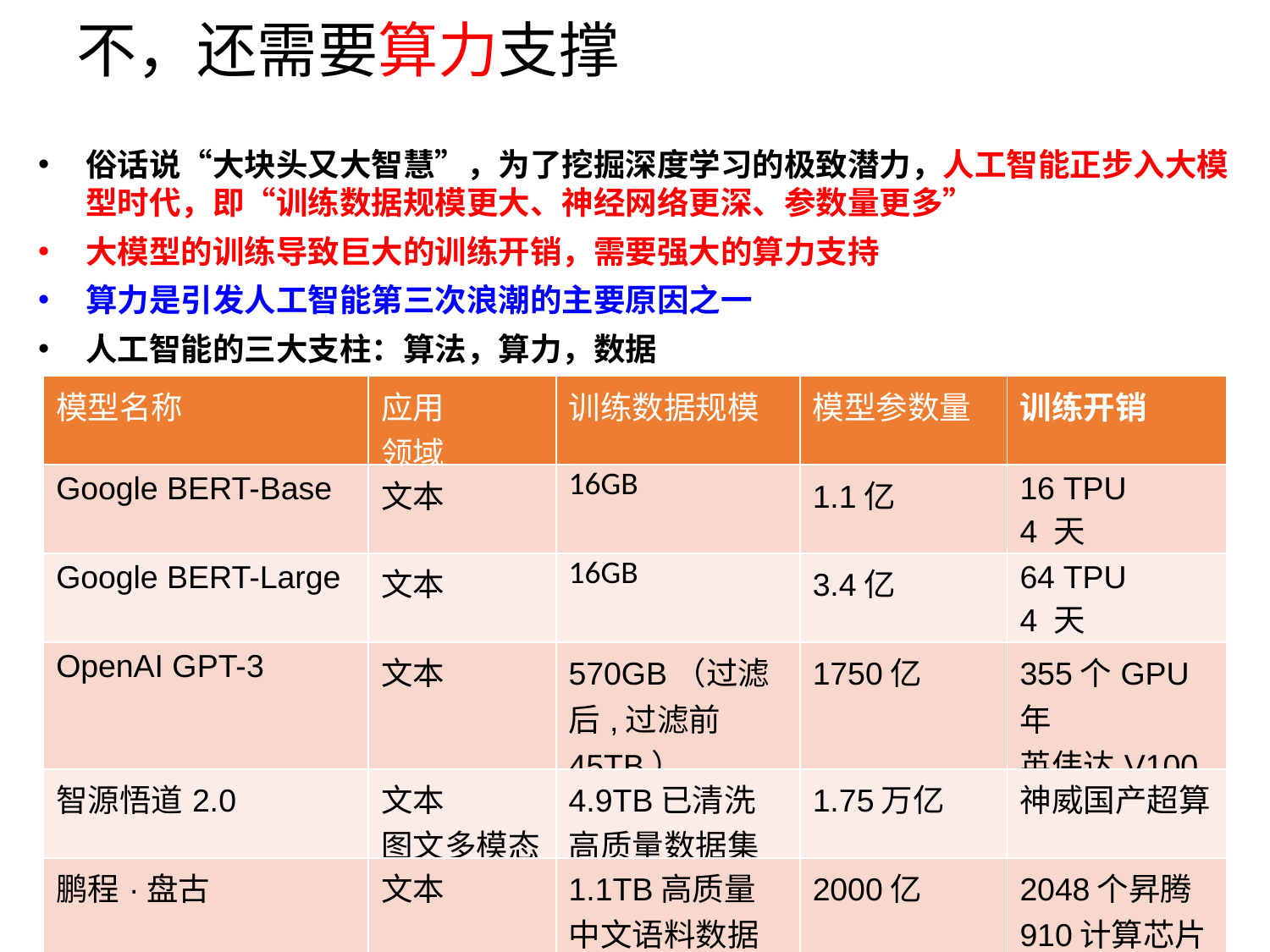

# 不，还需要算力支撑
俗话说“大块头又大智慧”，为了挖掘深度学习的极致潜力，人工智能正步入大模型时代，即“训练数据规模更大、神经网络更深、参数量更多”
大模型的训练导致巨大的训练开销，需要强大的算力支持
算力是引发人工智能第三次浪潮的主要原因之一
人工智能的三大支柱：算法，算力，数据
| 模型名称 | 应用 领域 | 训练数据规模 | 模型参数量 | 训练开销 |
| --- | --- | --- | --- | --- |
| Google BERT-Base | 文本 | 16GB | 1.1亿 | 16 TPU 4 天 |
| Google BERT-Large | 文本 | 16GB | 3.4亿 | 64 TPU 4 天 |
| OpenAI GPT-3 | 文本 | 570GB（过滤后,过滤前45TB） | 1750亿 | 355个GPU年 英伟达V100 |
| 智源悟道2.0 | 文本 图文多模态 | 4.9TB已清洗高质量数据集 | 1.75万亿 | 神威国产超算 |
| 鹏程·盘古 | 文本 | 1.1TB高质量中文语料数据集 | 2000亿 | 2048个昇腾910计算芯片 |